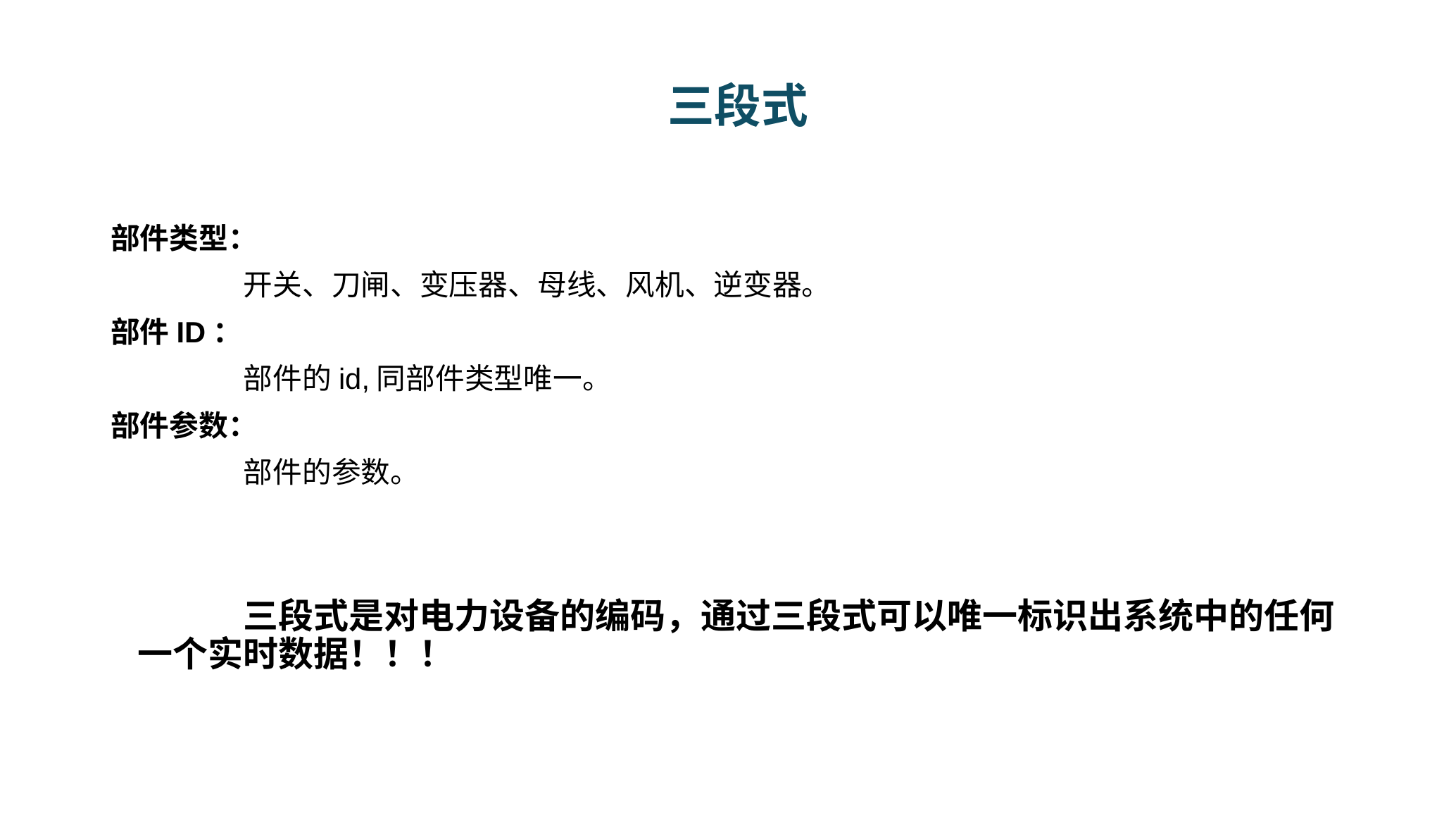

# 三段式
部件类型：
		开关、刀闸、变压器、母线、风机、逆变器。
部件ID：
		部件的id,同部件类型唯一。
部件参数：
		部件的参数。

		三段式是对电力设备的编码，通过三段式可以唯一标识出系统中的任何一个实时数据！！！